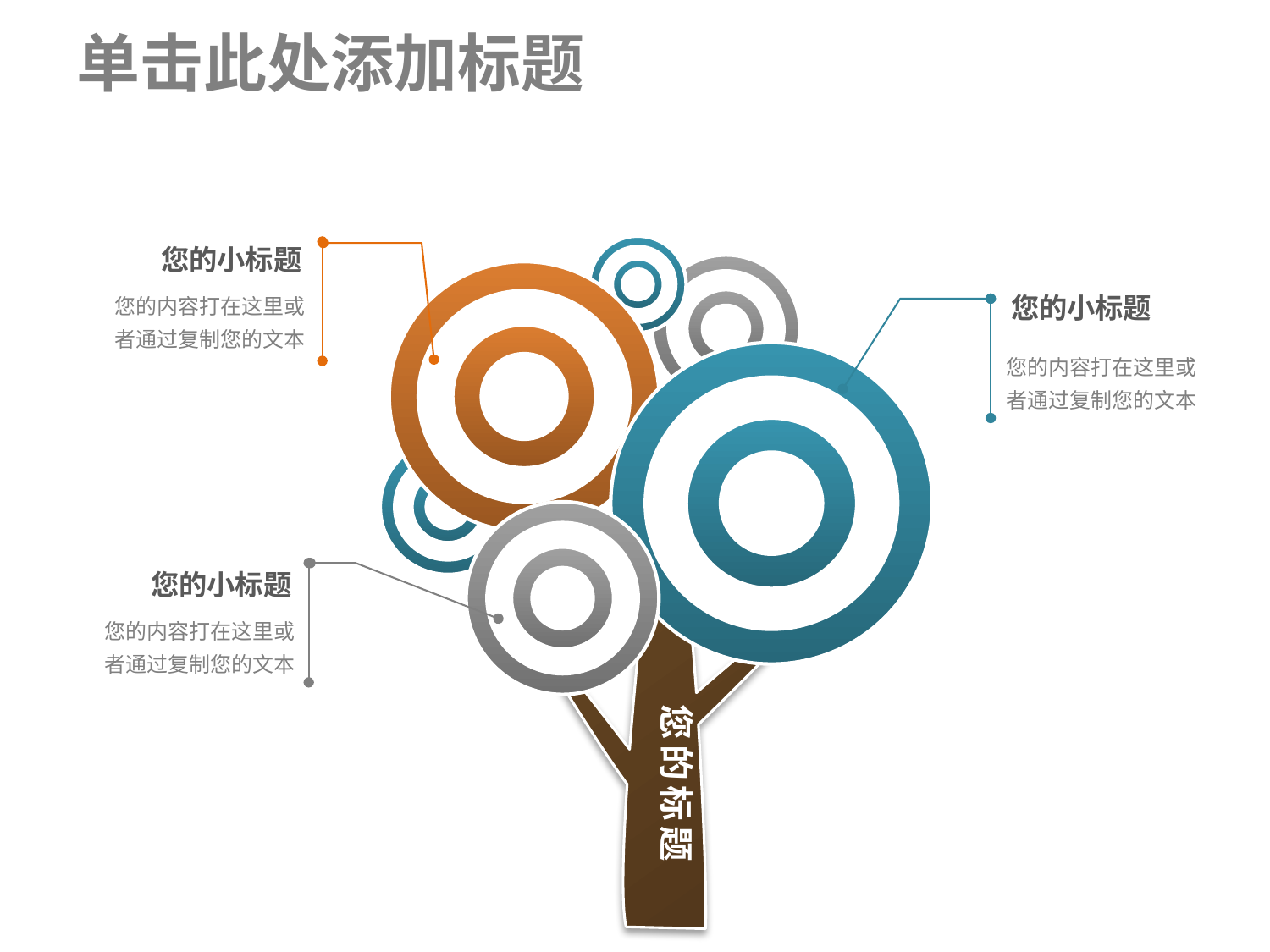

# 单击此处添加标题
您的小标题

您的内容打在这里或者通过复制您的文本
您的小标题

您的内容打在这里或者通过复制您的文本
您的小标题

您的内容打在这里或者通过复制您的文本
您的标题